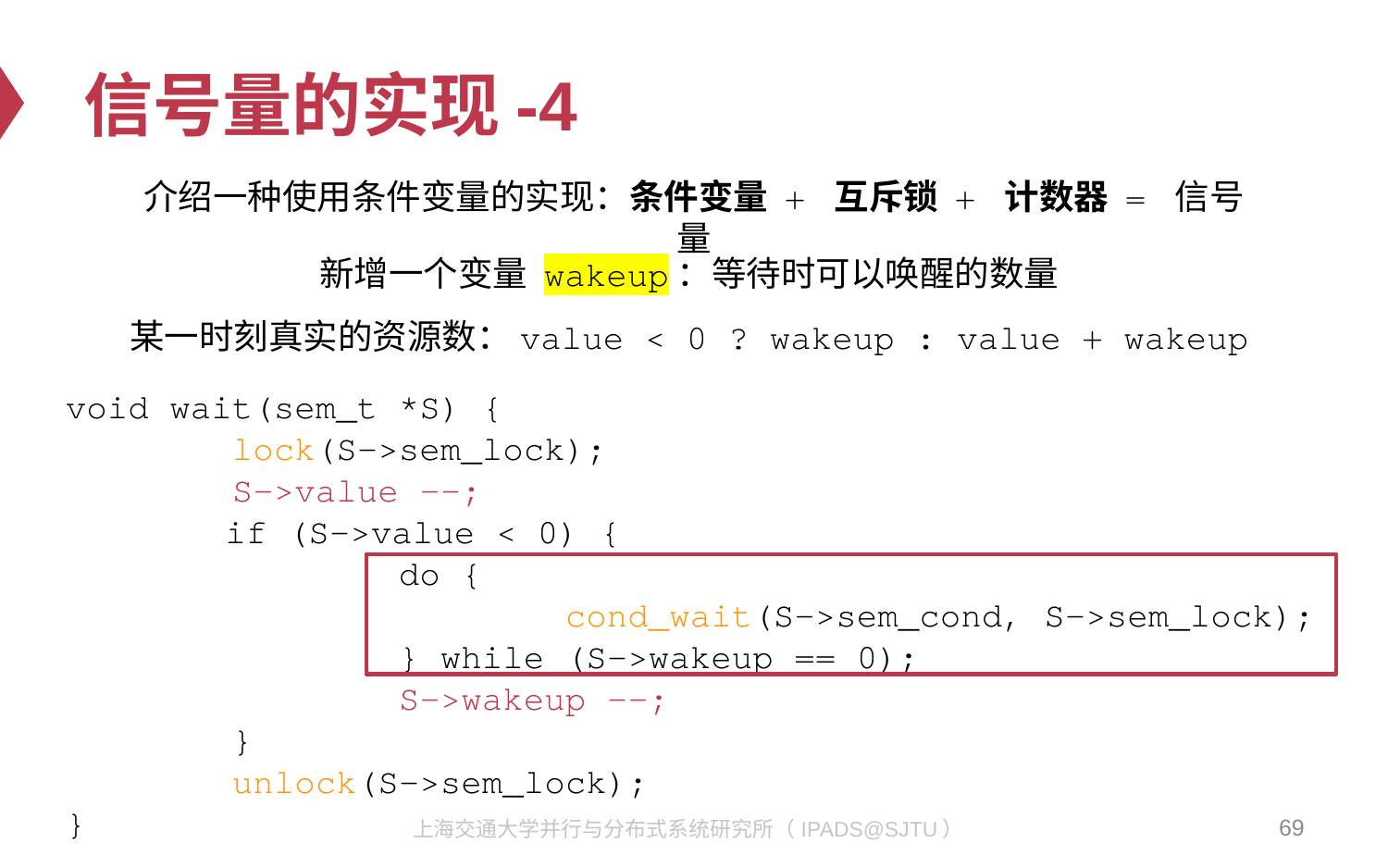

# 信号量的实现-4

介绍一种使用条件变量的实现：条件变量 + 互斥锁 + 计数器 = 信号量
新增一个变量 wakeup：等待时可以唤醒的数量
某一时刻真实的资源数：value < 0 ? wakeup : value + wakeup
void wait(sem_t *S) {
        lock(S->sem_lock);
        S->value --;
	 if (S->value < 0) {
                do {
                        cond_wait(S->sem_cond, S->sem_lock);
                } while (S->wakeup == 0);
                S->wakeup --;
        }
        unlock(S->sem_lock);
}

69
上海交通大学并行与分布式系统研究所（IPADS@SJTU）